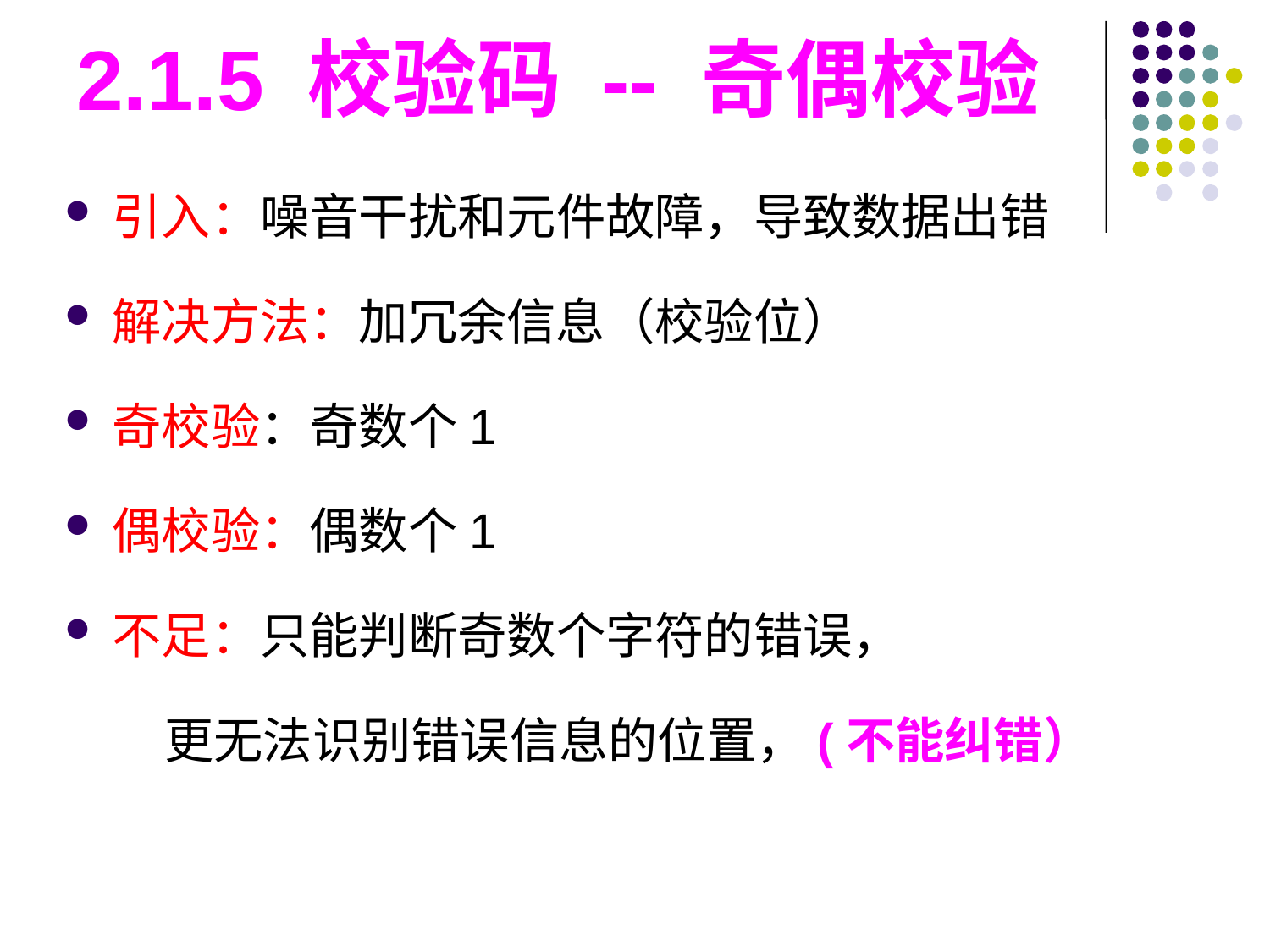

2.1.5 校验码 -- 奇偶校验
引入：噪音干扰和元件故障，导致数据出错
解决方法：加冗余信息（校验位）
奇校验：奇数个1
偶校验：偶数个1
不足：只能判断奇数个字符的错误，
        更无法识别错误信息的位置，(不能纠错）
#
33